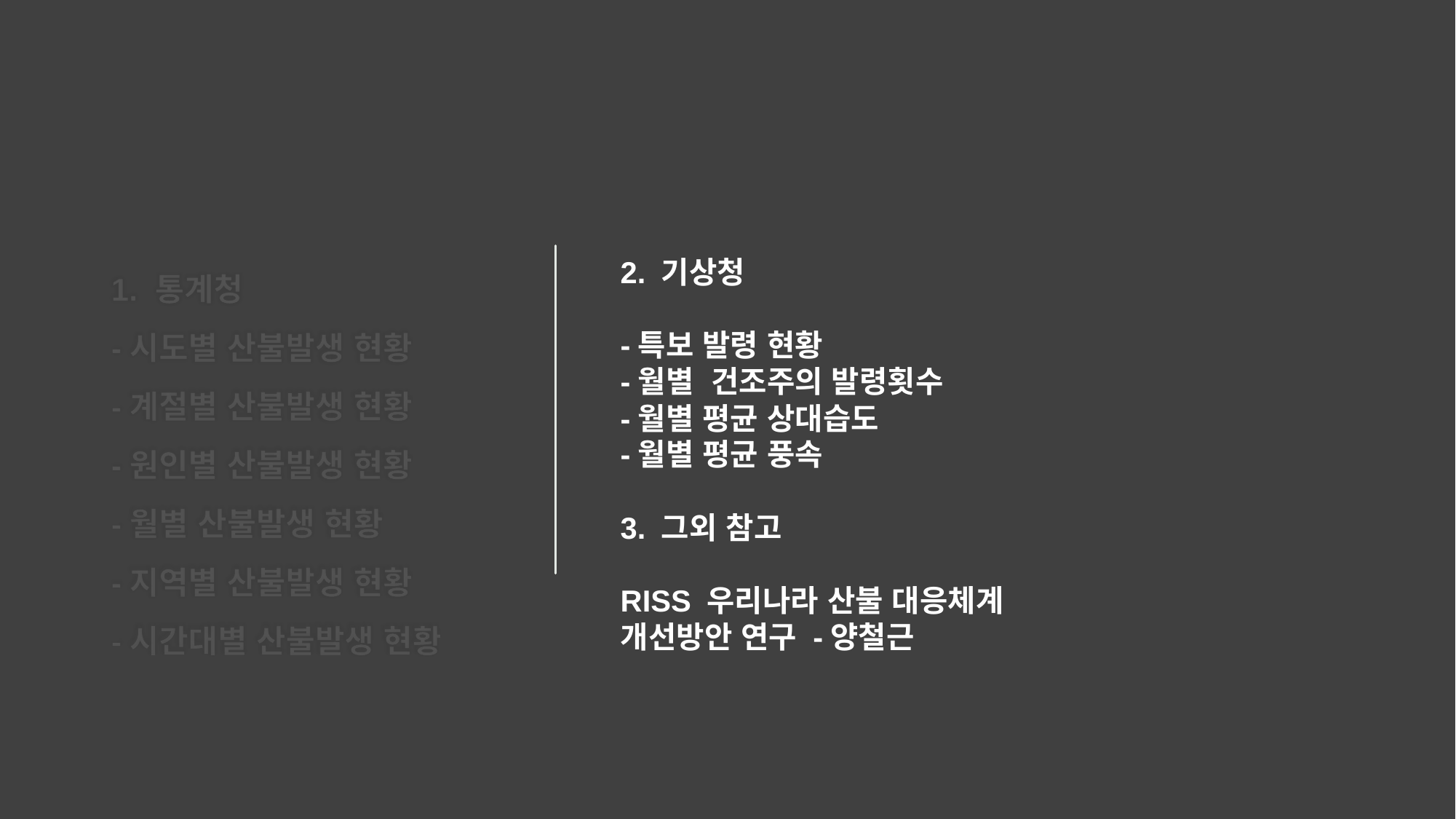

02
데이터 정의
1. 통계청
-시도별 산불발생 현황
-계절별 산불발생 현황
-원인별 산불발생 현황
-월별 산불발생 현황
-지역별 산불발생 현황
-시간대별 산불발생 현황

2. 기상청

-특보 발령 현황
-월별  건조주의 발령횟수
-월별 평균 상대습도
-월별 평균 풍속

3. 그외 참고

RISS 우리나라 산불 대응체계 개선방안 연구 -양철근